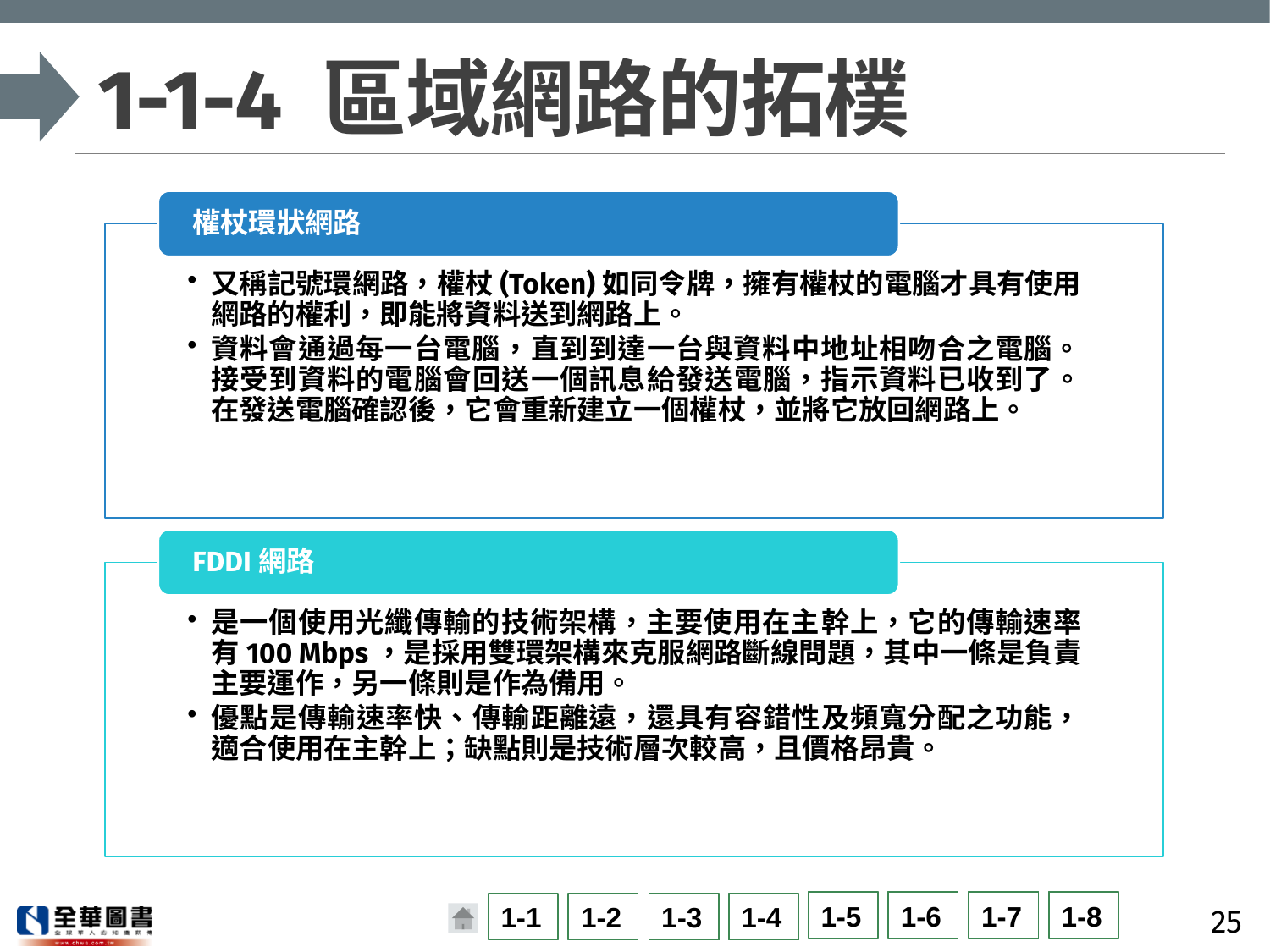

# 1-1-4 區域網路的拓樸
又稱記號環網路，權杖(Token)如同令牌，擁有權杖的電腦才具有使用網路的權利，即能將資料送到網路上。
資料會通過每一台電腦，直到到達一台與資料中地址相吻合之電腦。接受到資料的電腦會回送一個訊息給發送電腦，指示資料已收到了。在發送電腦確認後，它會重新建立一個權杖，並將它放回網路上。
權杖環狀網路
是一個使用光纖傳輸的技術架構，主要使用在主幹上，它的傳輸速率有100 Mbps，是採用雙環架構來克服網路斷線問題，其中一條是負責主要運作，另一條則是作為備用。
優點是傳輸速率快、傳輸距離遠，還具有容錯性及頻寬分配之功能，適合使用在主幹上；缺點則是技術層次較高，且價格昂貴。
FDDI網路
25